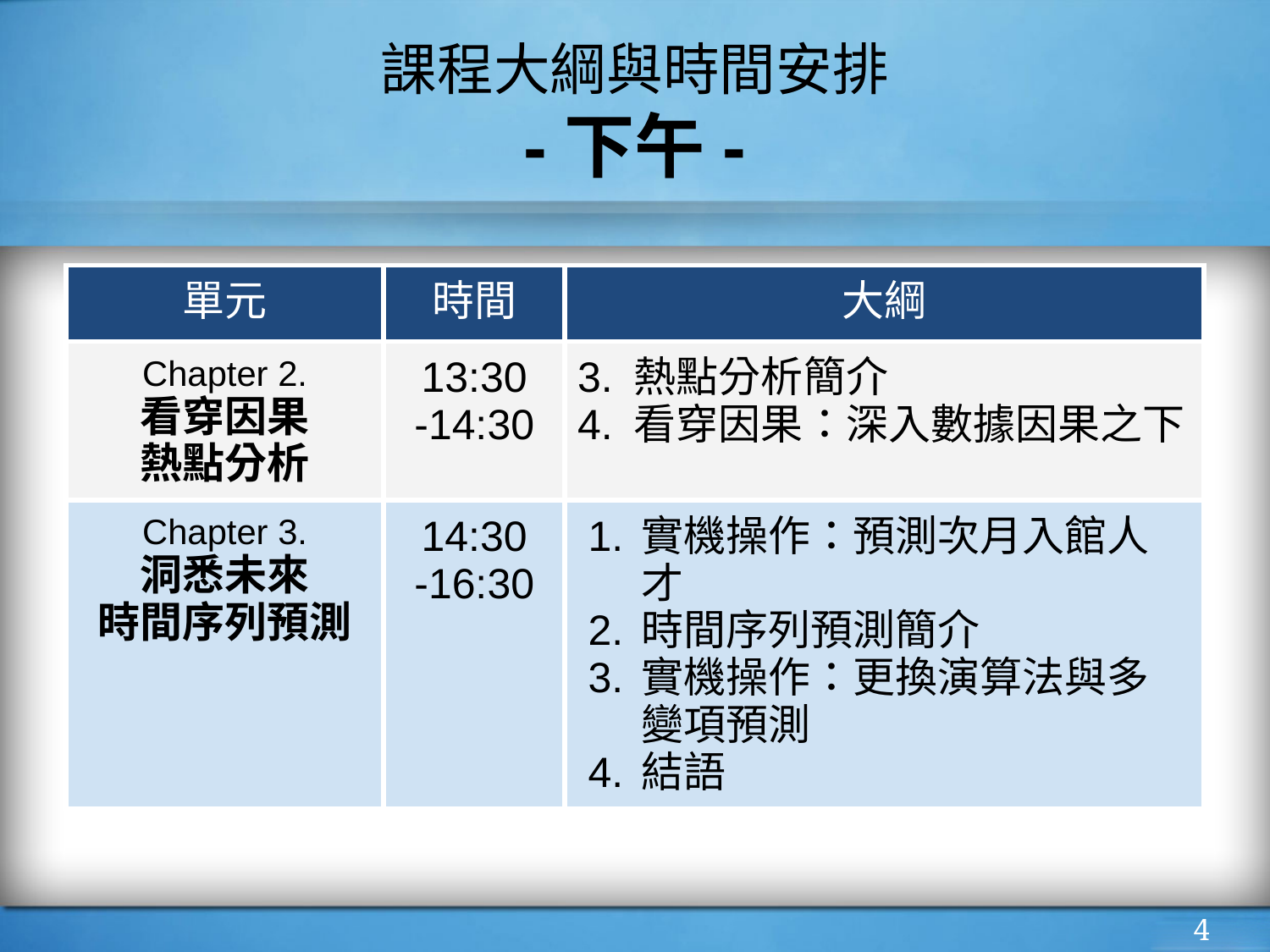

# 課程大綱與時間安排 -下午-
| 單元 | 時間 | 大綱 |
| --- | --- | --- |
| Chapter 2. 看穿因果 熱點分析 | 13:30 -14:30 | 3. 熱點分析簡介 4. 看穿因果：深入數據因果之下 |
| Chapter 3. 洞悉未來 時間序列預測 | 14:30 -16:30 | 實機操作：預測次月入館人才 時間序列預測簡介 實機操作：更換演算法與多變項預測 結語 |

4